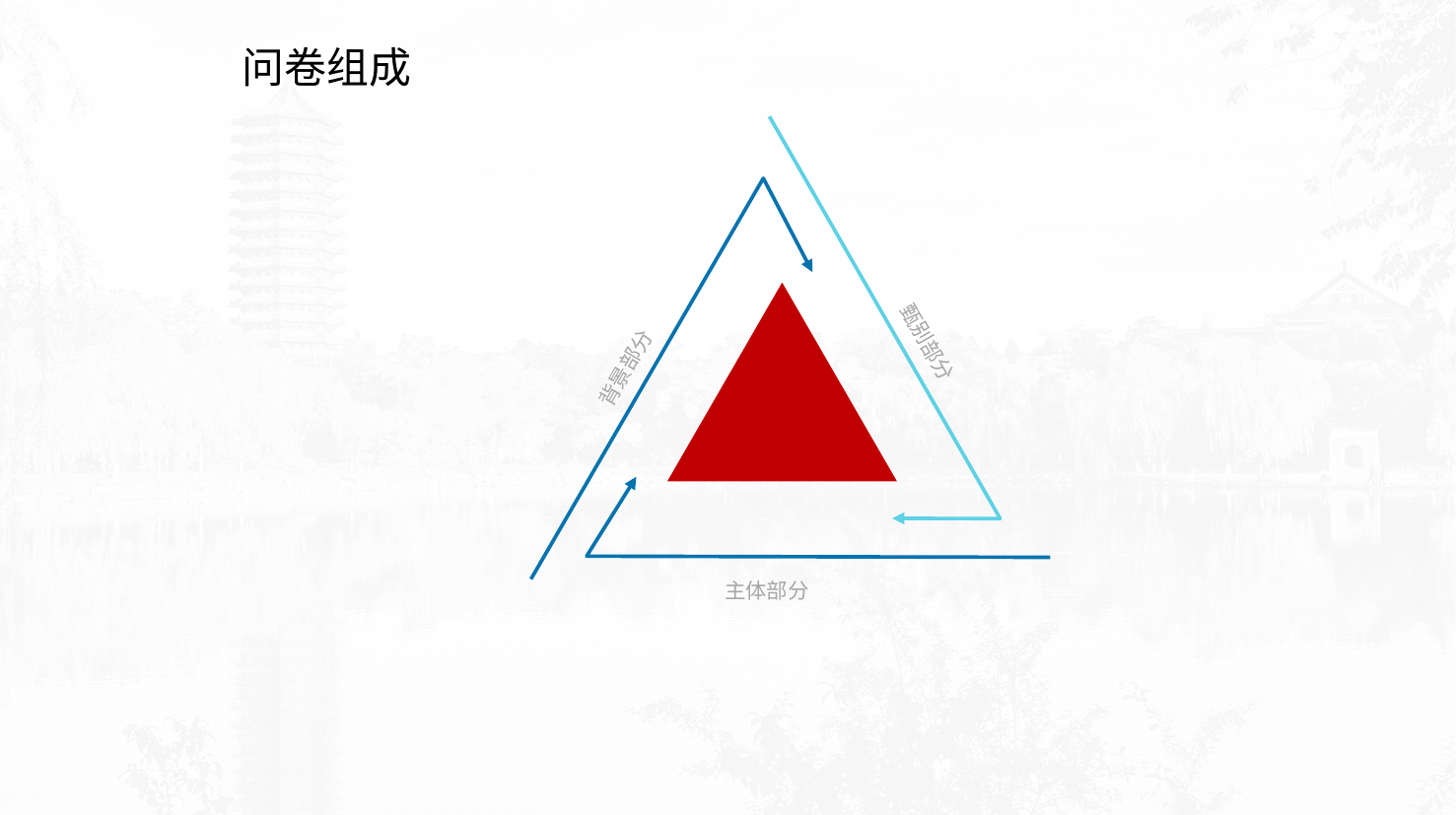

问卷组成

甄别部分

背景部分
点击添加文本

点击添加文本

主体部分
点击添加文本
点击添加文本